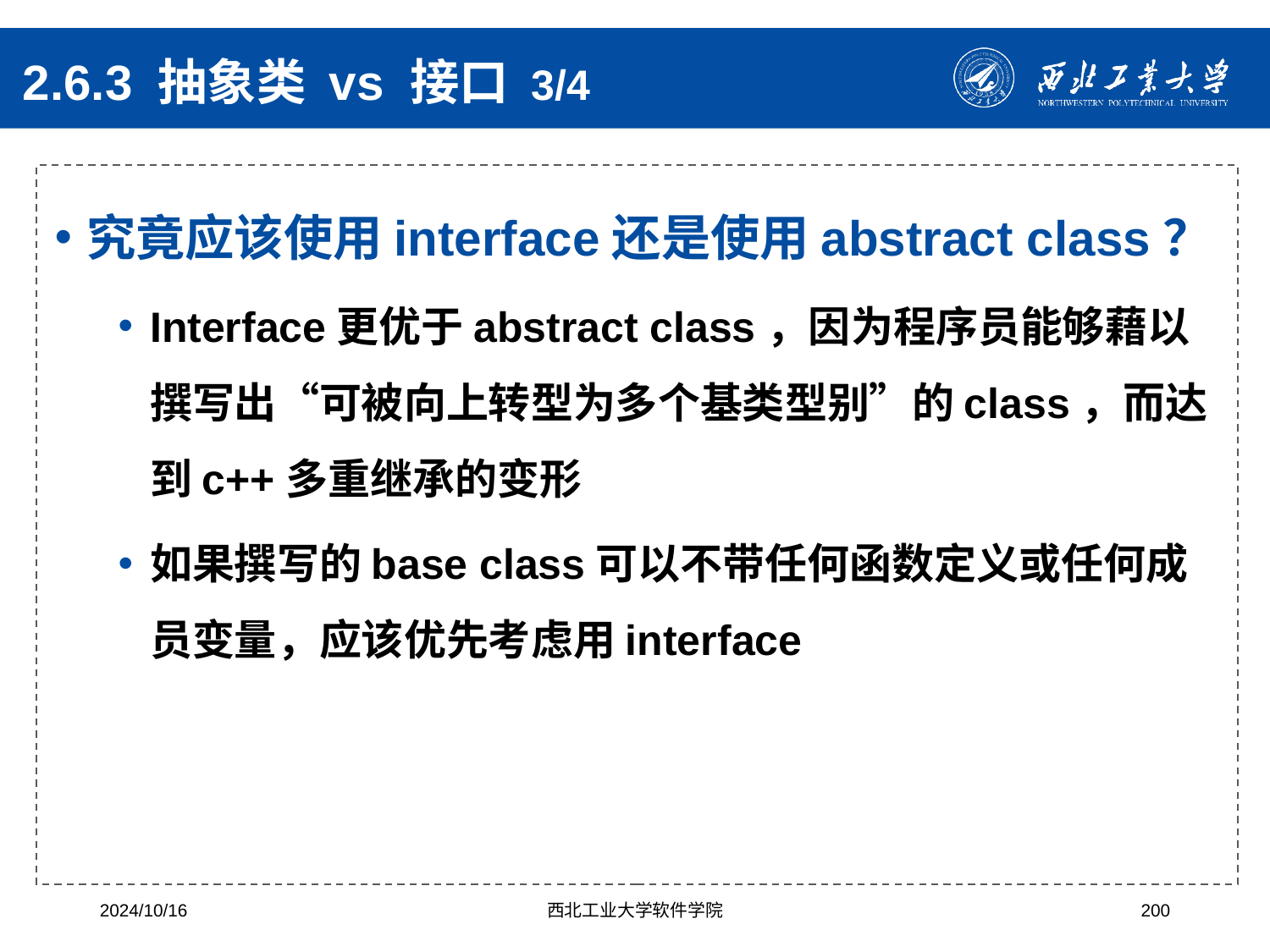

# 2.6.3 抽象类 vs 接口 3/4
究竟应该使用interface还是使用abstract class？
Interface更优于abstract class，因为程序员能够藉以撰写出“可被向上转型为多个基类型别”的class，而达到c++多重继承的变形
如果撰写的base class可以不带任何函数定义或任何成员变量，应该优先考虑用interface

2024/10/16
西北工业大学软件学院
200